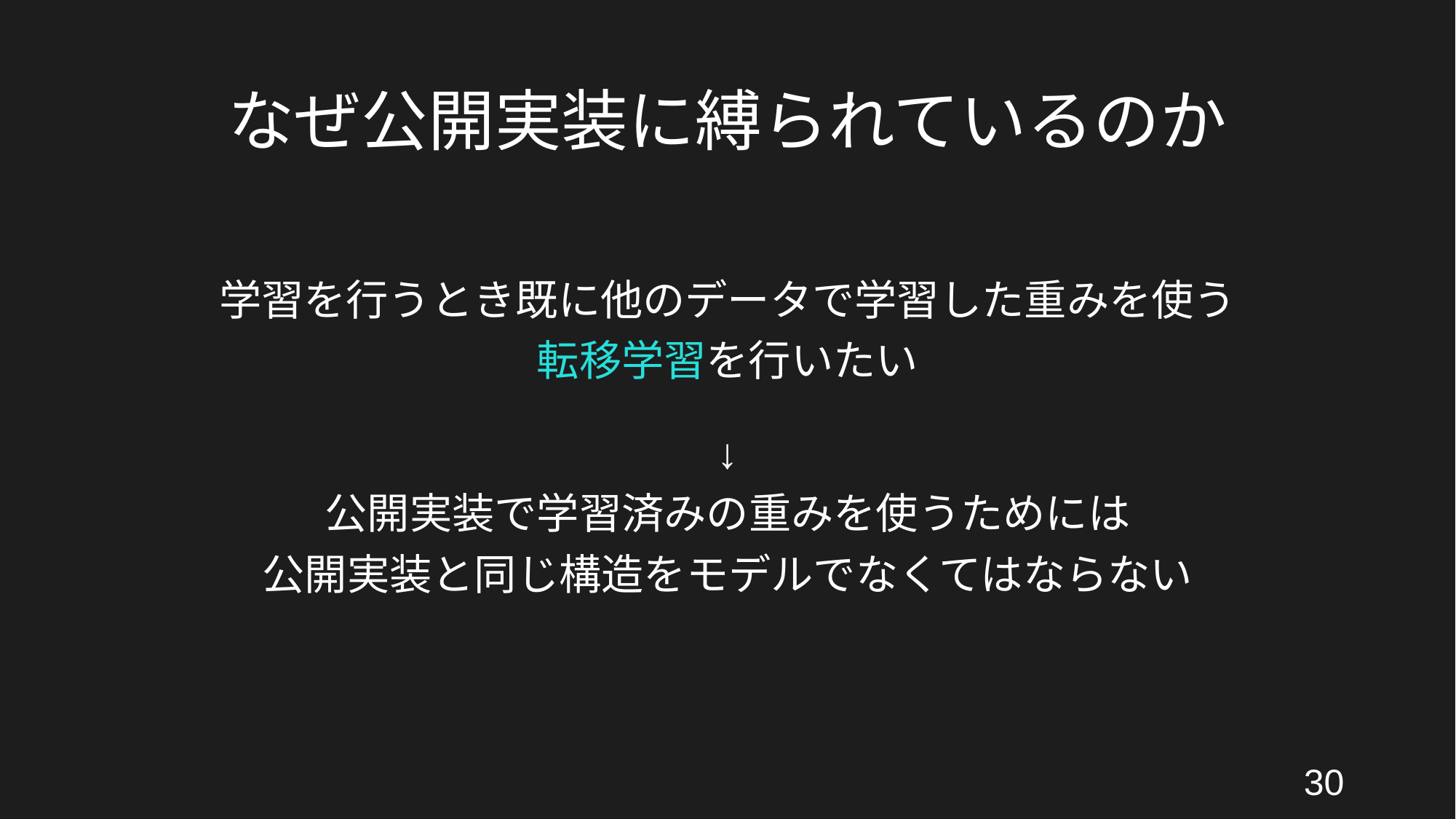

# なぜ公開実装に縛られているのか
学習を行うとき既に他のデータで学習した重みを使う
転移学習を行いたい
↓
公開実装で学習済みの重みを使うためには
公開実装と同じ構造をモデルでなくてはならない
30